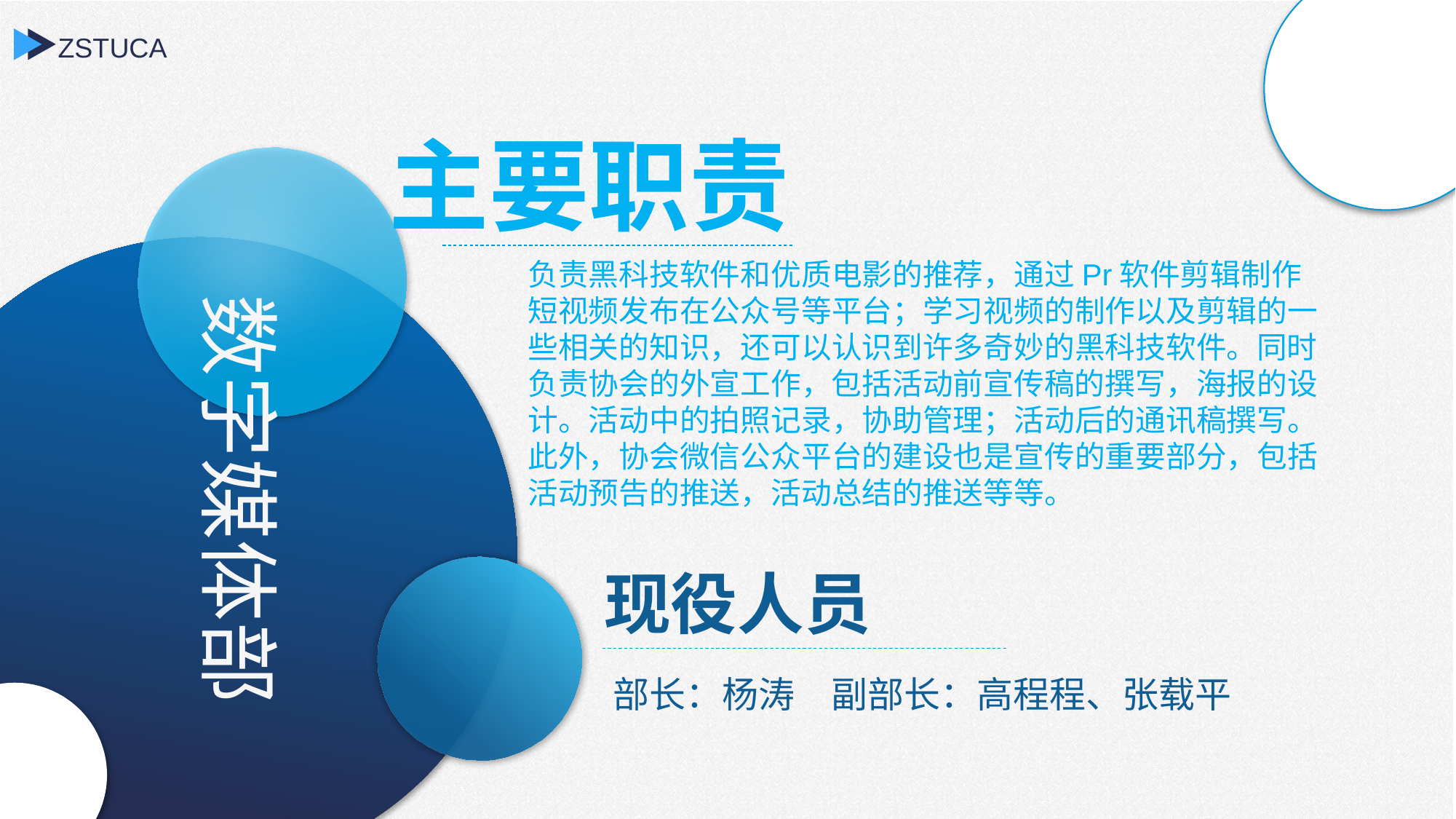

ZSTUCA

主要职责

负责黑科技软件和优质电影的推荐，通过Pr软件剪辑制作短视频发布在公众号等平台；学习视频的制作以及剪辑的一些相关的知识，还可以认识到许多奇妙的黑科技软件。同时负责协会的外宣工作，包括活动前宣传稿的撰写，海报的设计。活动中的拍照记录，协助管理；活动后的通讯稿撰写。此外，协会微信公众平台的建设也是宣传的重要部分，包括活动预告的推送，活动总结的推送等等。
数字媒体部

现役人员

部长：杨涛	副部长：高程程、张载平